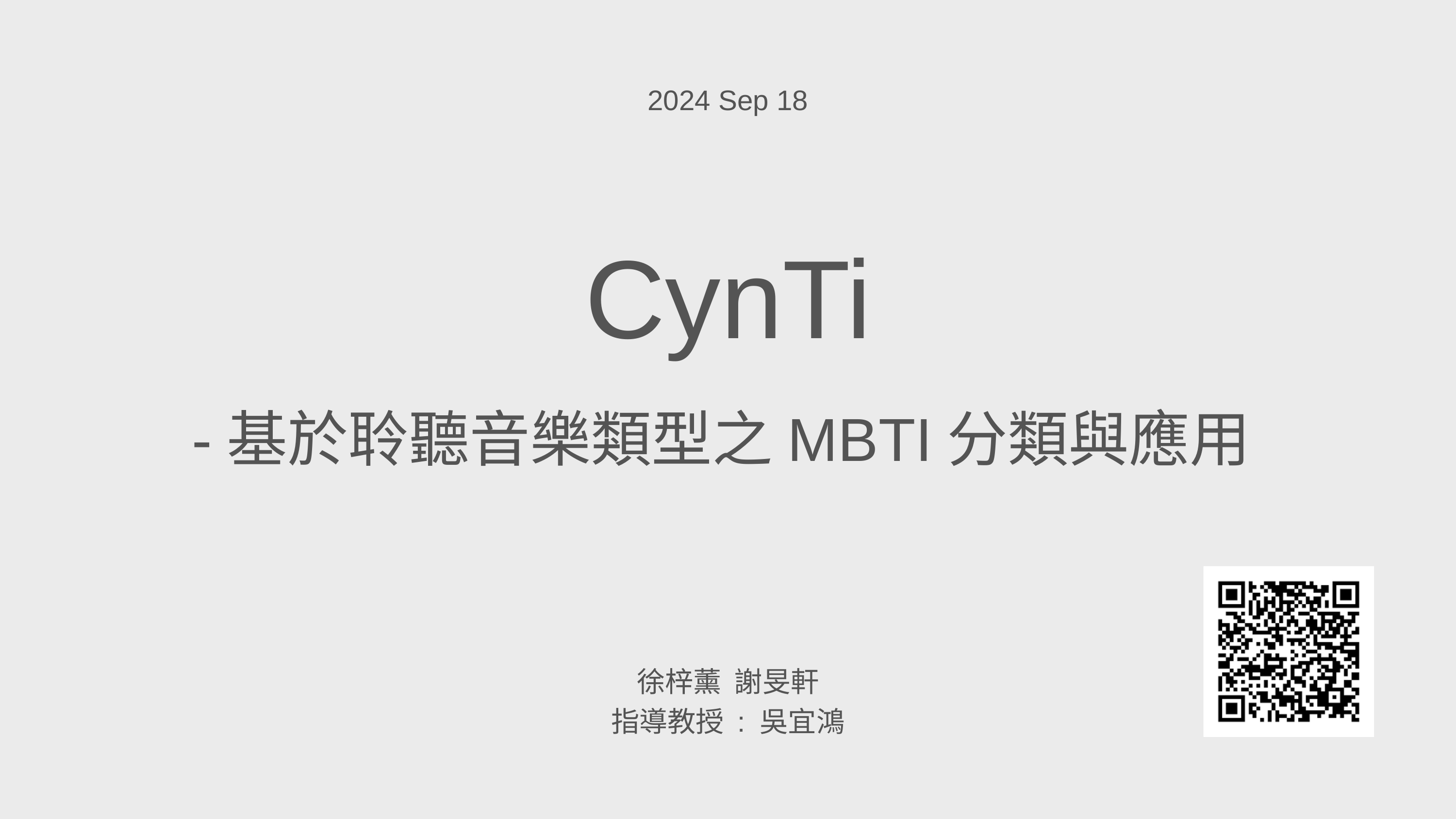

2024 Sep 18
CynTi

-基於聆聽音樂類型之MBTI分類與應用

徐梓薰  謝旻軒
指導教授 : 吳宜鴻